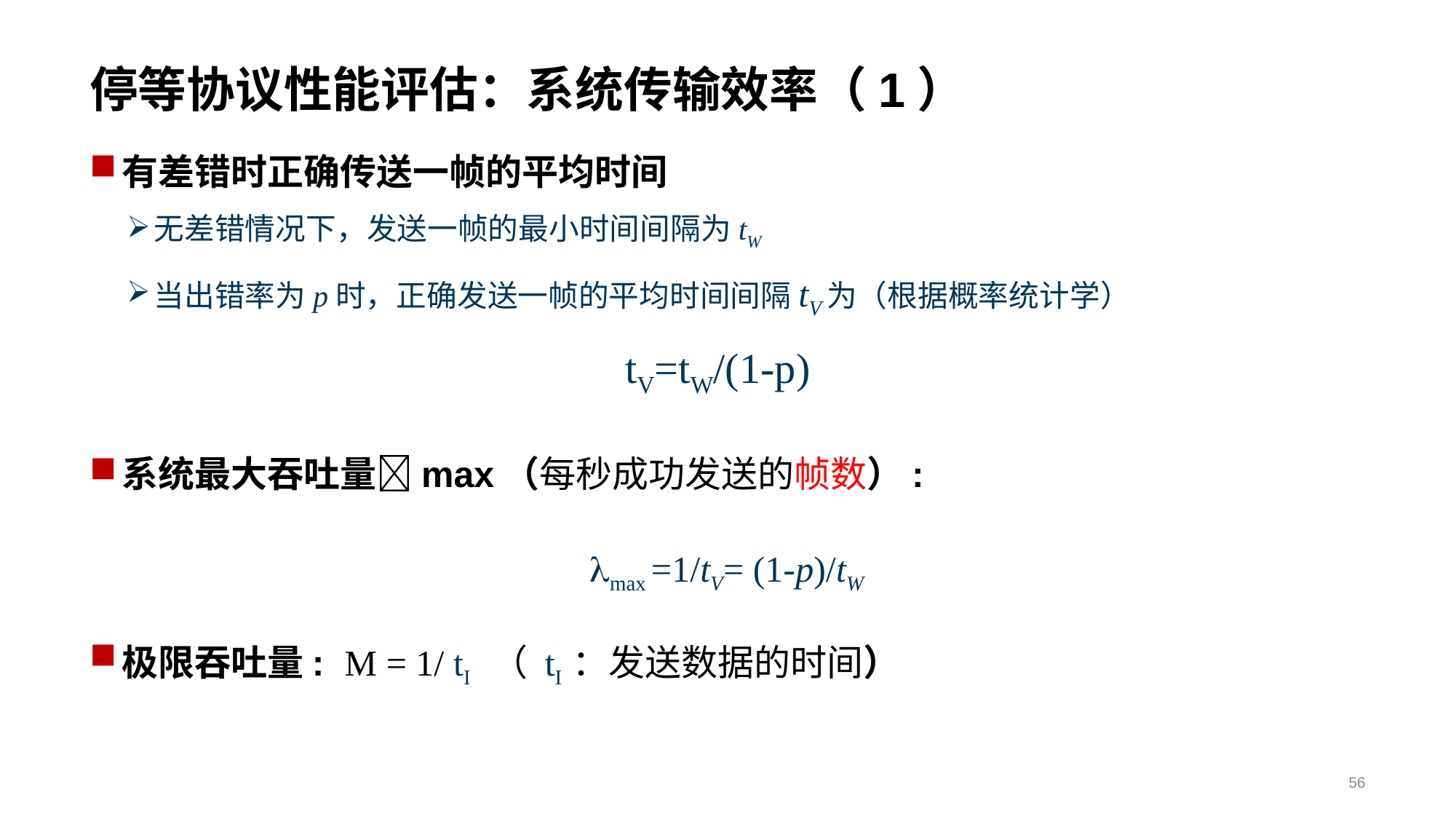

# 停等协议性能评估：系统传输效率（1）
有差错时正确传送一帧的平均时间
无差错情况下，发送一帧的最小时间间隔为tW
当出错率为p时，正确发送一帧的平均时间间隔tV为（根据概率统计学）
tV=tW/(1-p)

系统最大吞吐量λmax（每秒成功发送的帧数）:

λmax =1/tV= (1-p)/tW

极限吞吐量:  M = 1/ tI   （ tI ：发送数据的时间）

56